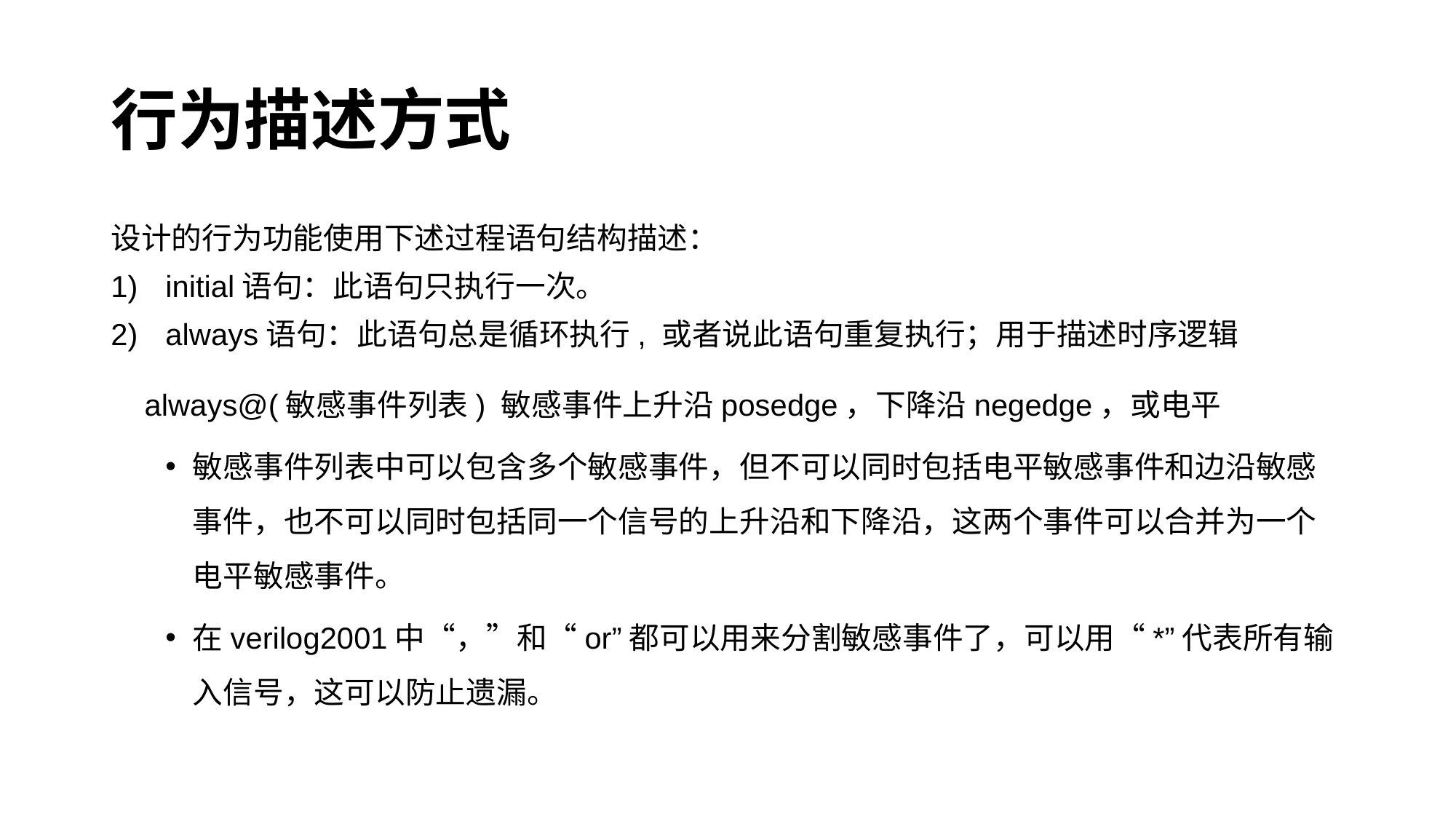

# 行为描述方式
设计的行为功能使用下述过程语句结构描述：
initial语句：此语句只执行一次。
always语句：此语句总是循环执行, 或者说此语句重复执行；用于描述时序逻辑
    always@(敏感事件列表) 敏感事件上升沿posedge，下降沿negedge，或电平
敏感事件列表中可以包含多个敏感事件，但不可以同时包括电平敏感事件和边沿敏感事件，也不可以同时包括同一个信号的上升沿和下降沿，这两个事件可以合并为一个电平敏感事件。
在verilog2001中“，”和“or”都可以用来分割敏感事件了，可以用“*”代表所有输入信号，这可以防止遗漏。